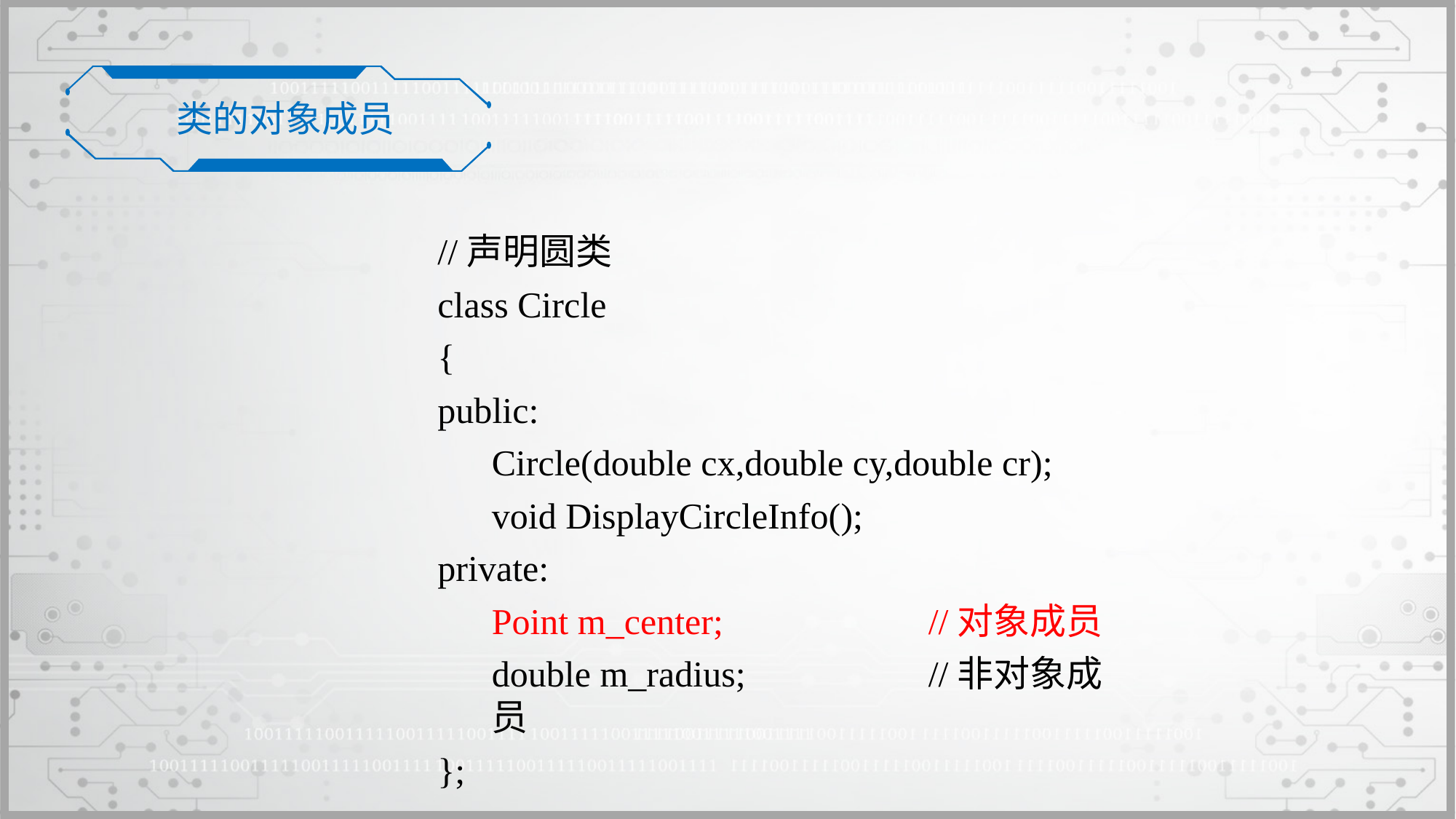

类的对象成员
//声明圆类
class Circle
{
public:
	Circle(double cx,double cy,double cr);
	void DisplayCircleInfo();
private:
	Point m_center;		//对象成员
	double m_radius;		//非对象成员
};